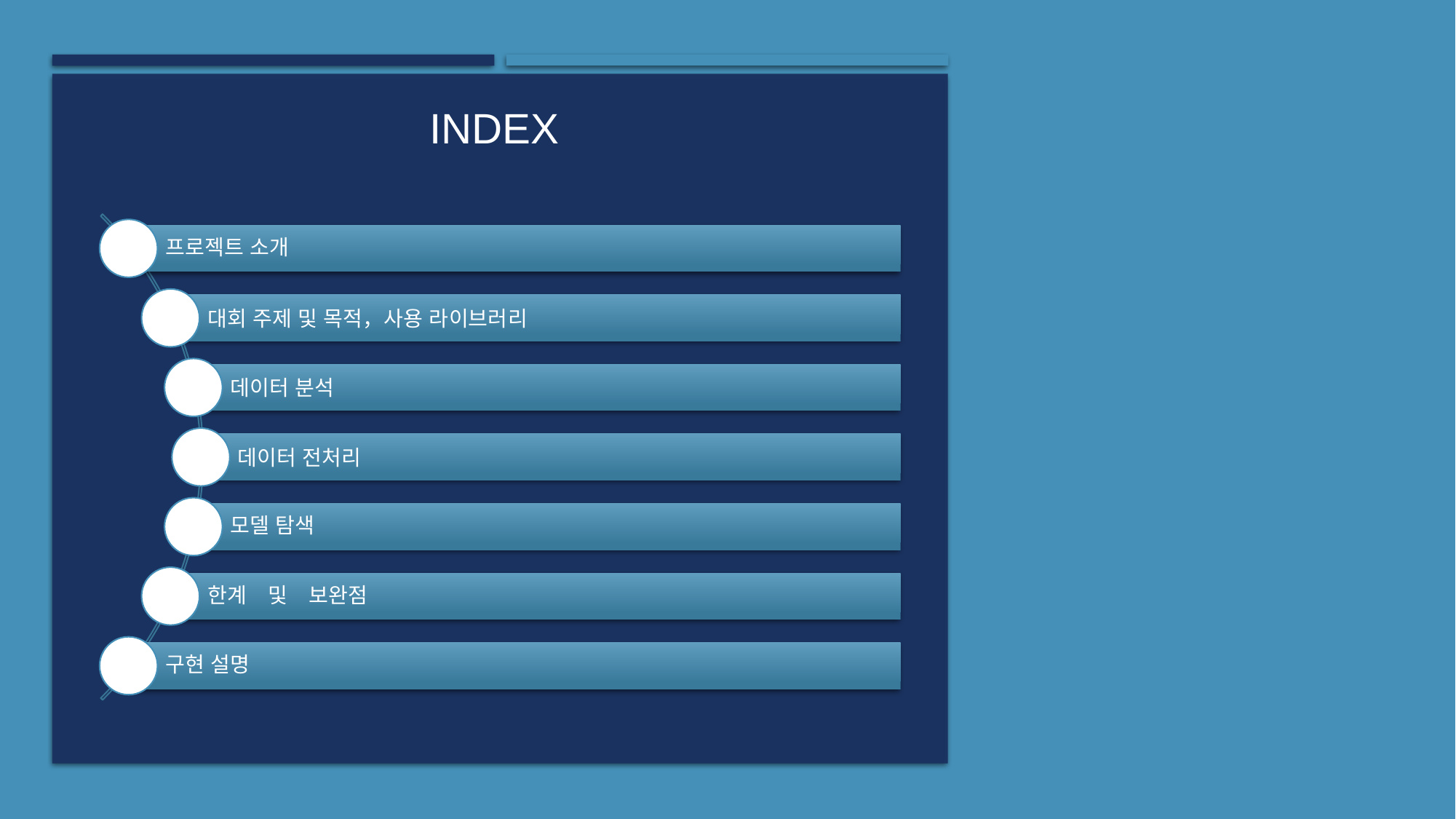

# INDEX
프로젝트 소개
대회 주제 및 목적，사용 라이브러리
데이터 분석
데이터 전처리
모델 탐색
한계　및　보완점
구현 설명